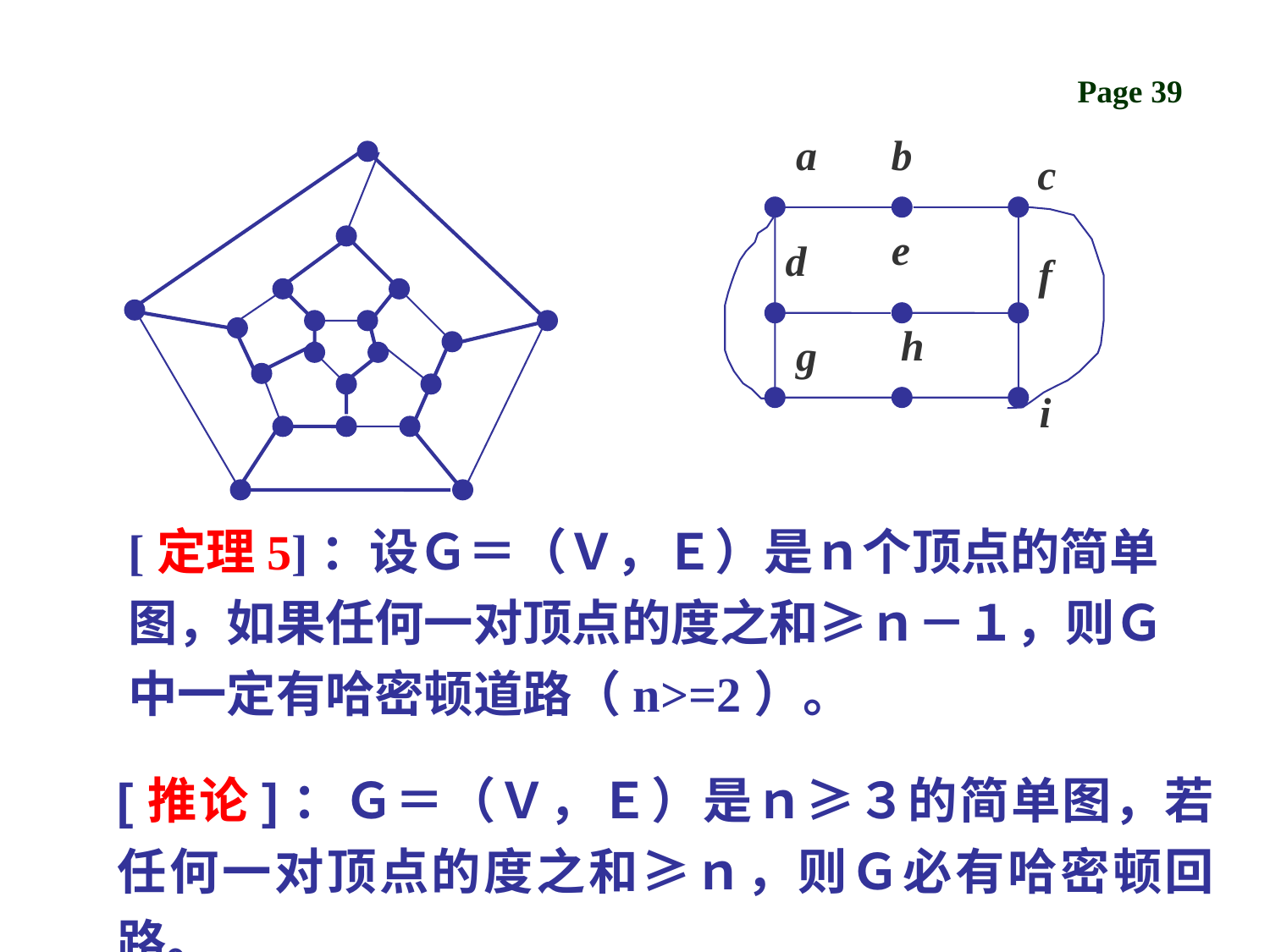

a
b

e

d
f
h

g

i

c

[定理5]：设Ｇ＝（Ｖ，Ｅ）是ｎ个顶点的简单图，如果任何一对顶点的度之和≥ｎ－１，则Ｇ中一定有哈密顿道路（n>=2）。
[推论]：Ｇ＝（Ｖ，Ｅ）是ｎ≥３的简单图，若任何一对顶点的度之和≥ｎ，则Ｇ必有哈密顿回路。